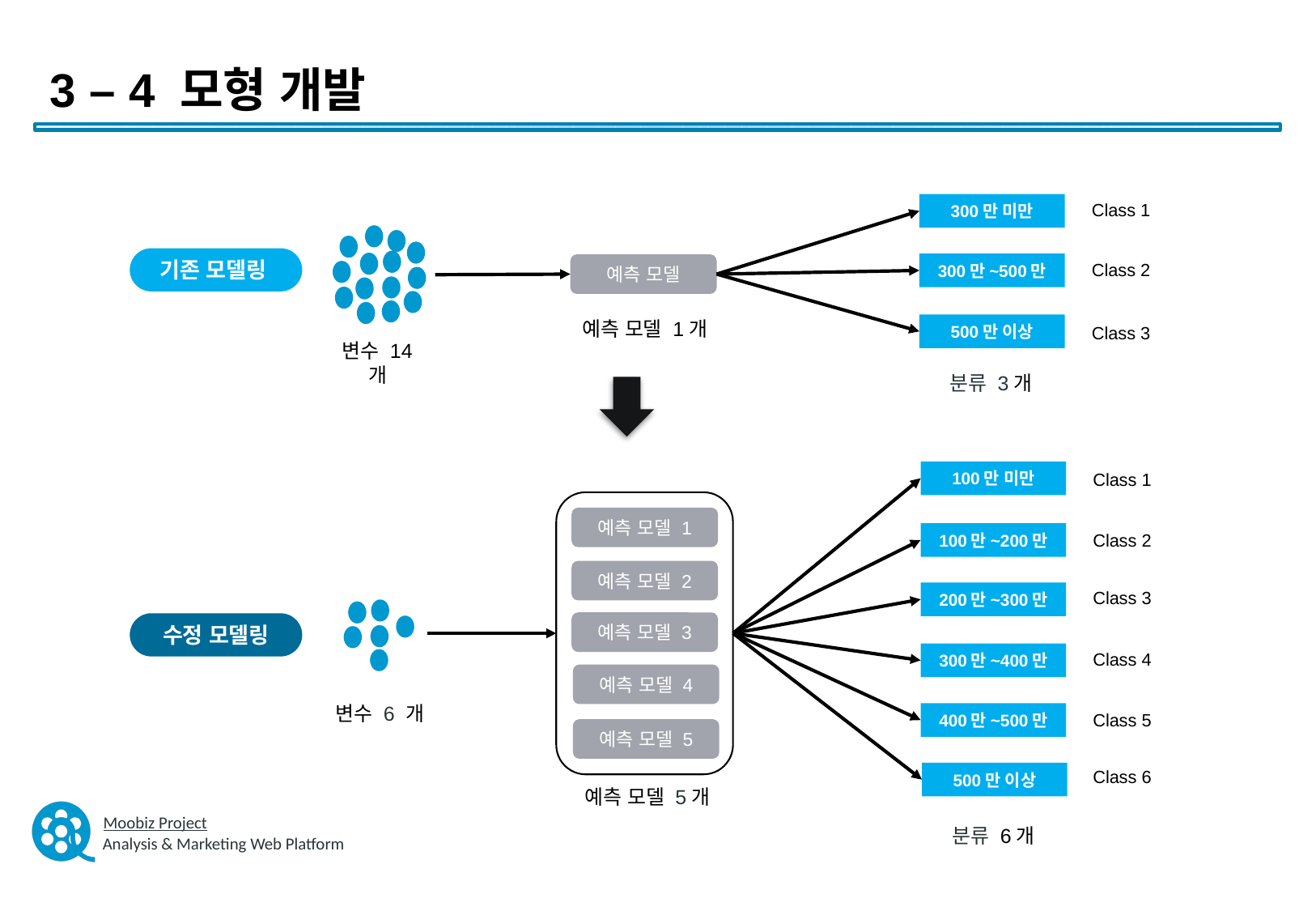

3 – 4 모형 개발

Class 1
300만 미만

기존 모델링
Class 2
300만~500만
예측 모델
예측 모델 1개
500만 이상
Class 3
변수 14 개
분류 3개

100만 미만
Class 1

예측 모델 1
Class 2
100만~200만
예측 모델 2
Class 3
200만~300만

예측 모델 3
수정 모델링
Class 4
300만~400만
예측 모델 4
변수 6 개
Class 5
400만~500만
예측 모델 5
Class 6
500만 이상
예측 모델 5개
분류 6개